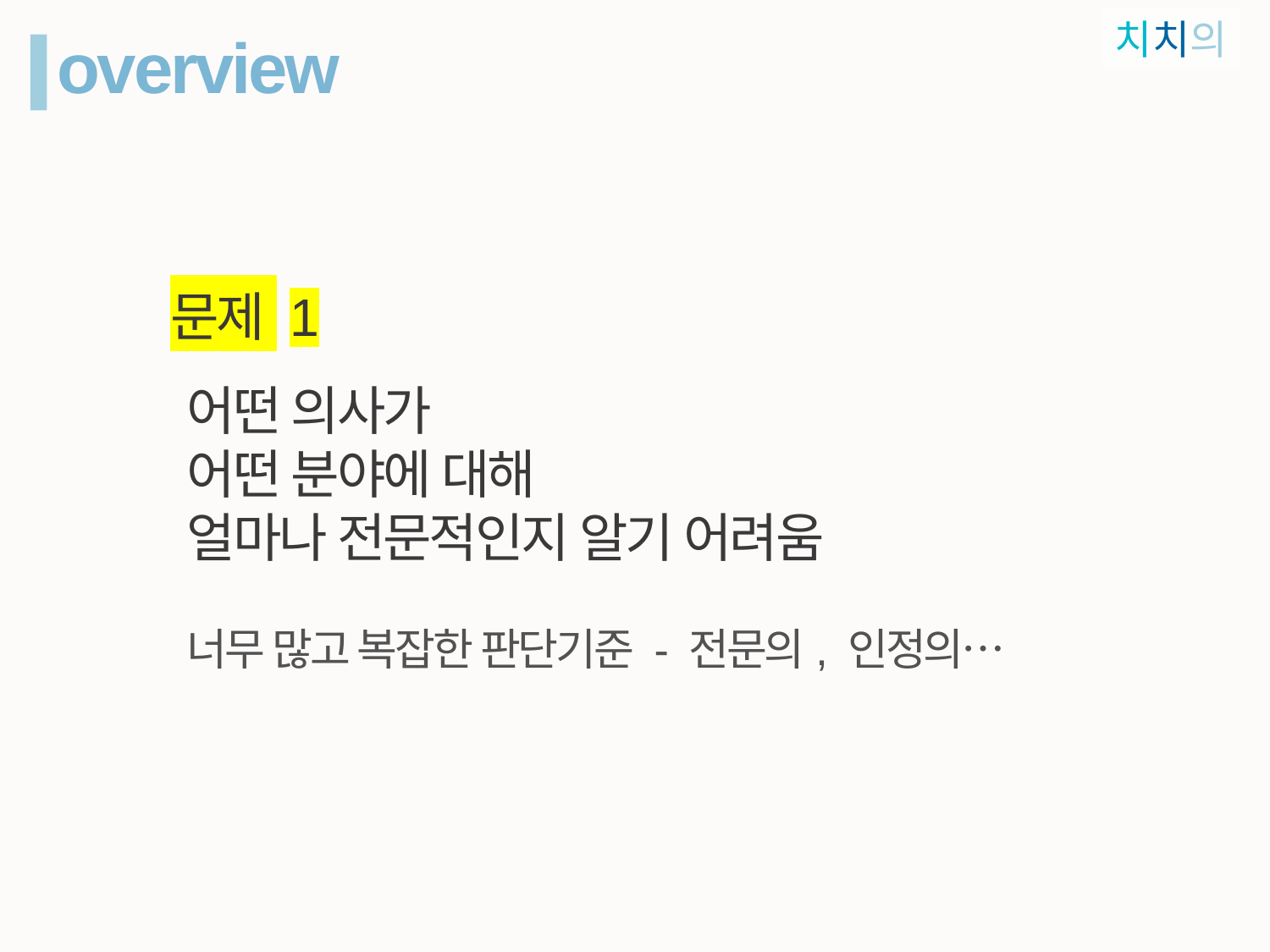

치치의
overview

문제 1
어떤 의사가
어떤 분야에 대해
얼마나 전문적인지 알기 어려움

너무 많고 복잡한 판단기준 - 전문의, 인정의…